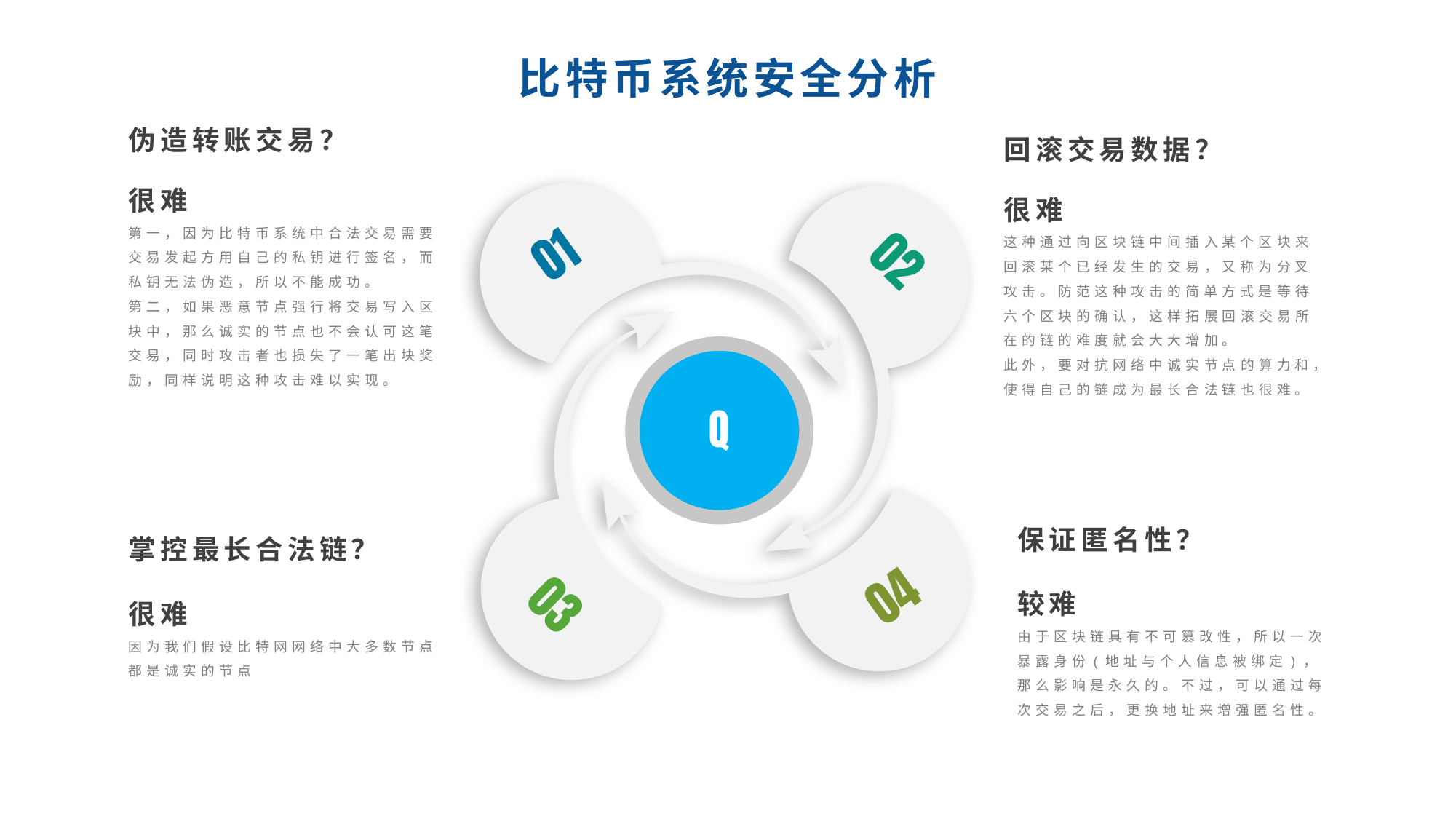

比特币系统安全分析
伪造转账交易？
回滚交易数据？

很难
第一，因为比特币系统中合法交易需要交易发起方用自己的私钥进行签名，而私钥无法伪造，所以不能成功。
第二，如果恶意节点强行将交易写入区块中，那么诚实的节点也不会认可这笔交易，同时攻击者也损失了一笔出块奖励，同样说明这种攻击难以实现。
很难
这种通过向区块链中间插入某个区块来回滚某个已经发生的交易，又称为分叉攻击。防范这种攻击的简单方式是等待六个区块的确认，这样拓展回滚交易所在的链的难度就会大大增加。
此外，要对抗网络中诚实节点的算力和，使得自己的链成为最长合法链也很难。

01
02

Q

保证匿名性？
掌控最长合法链？
04
03
较难
由于区块链具有不可篡改性，所以一次暴露身份(地址与个人信息被绑定)，那么影响是永久的。不过，可以通过每次交易之后，更换地址来增强匿名性。
很难
因为我们假设比特网网络中大多数节点都是诚实的节点